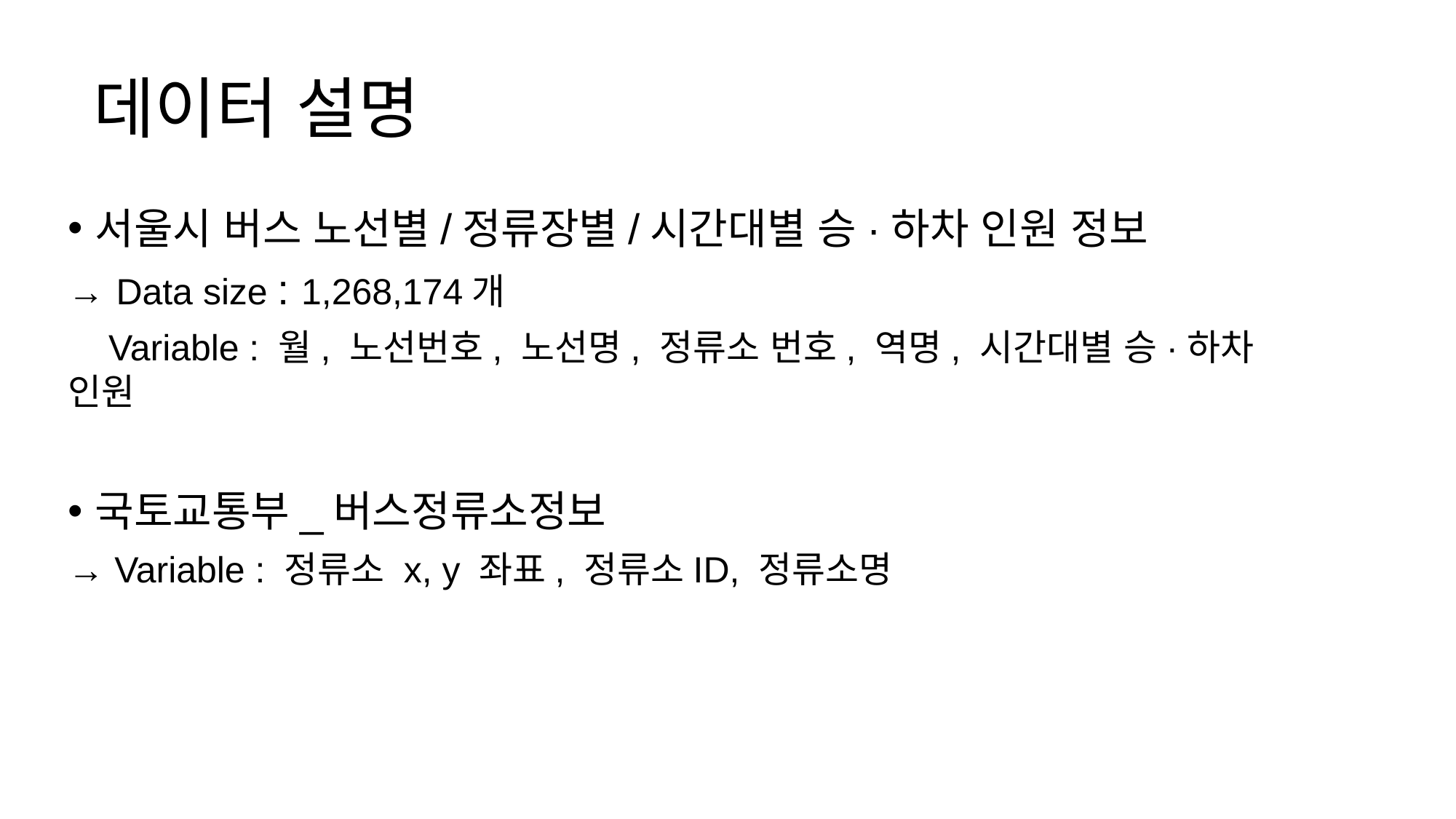

데이터 설명
서울시 버스 노선별/정류장별/시간대별 승·하차 인원 정보
→ Data size : 1,268,174개
    Variable : 월, 노선번호, 노선명, 정류소 번호, 역명, 시간대별 승·하차 인원

국토교통부_버스정류소정보
→ Variable : 정류소 x, y 좌표, 정류소ID, 정류소명